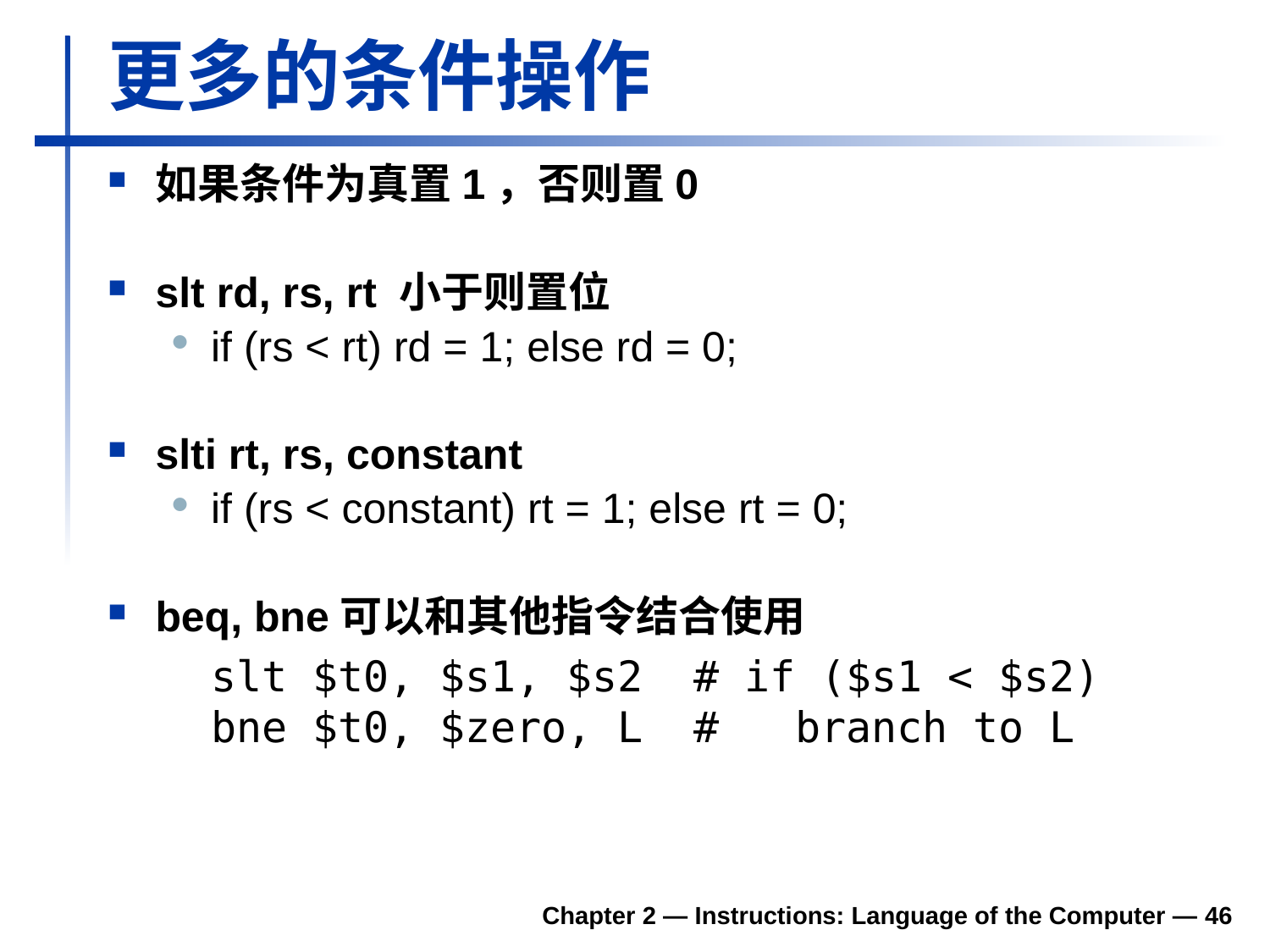

# 更多的条件操作
如果条件为真置1，否则置0

slt rd, rs, rt 小于则置位
if (rs < rt) rd = 1; else rd = 0;

slti rt, rs, constant
if (rs < constant) rt = 1; else rt = 0;

beq, bne可以和其他指令结合使用
	slt $t0, $s1, $s2  # if ($s1 < $s2)
bne $t0, $zero, L  #   branch to L
Chapter 2 — Instructions: Language of the Computer — 46